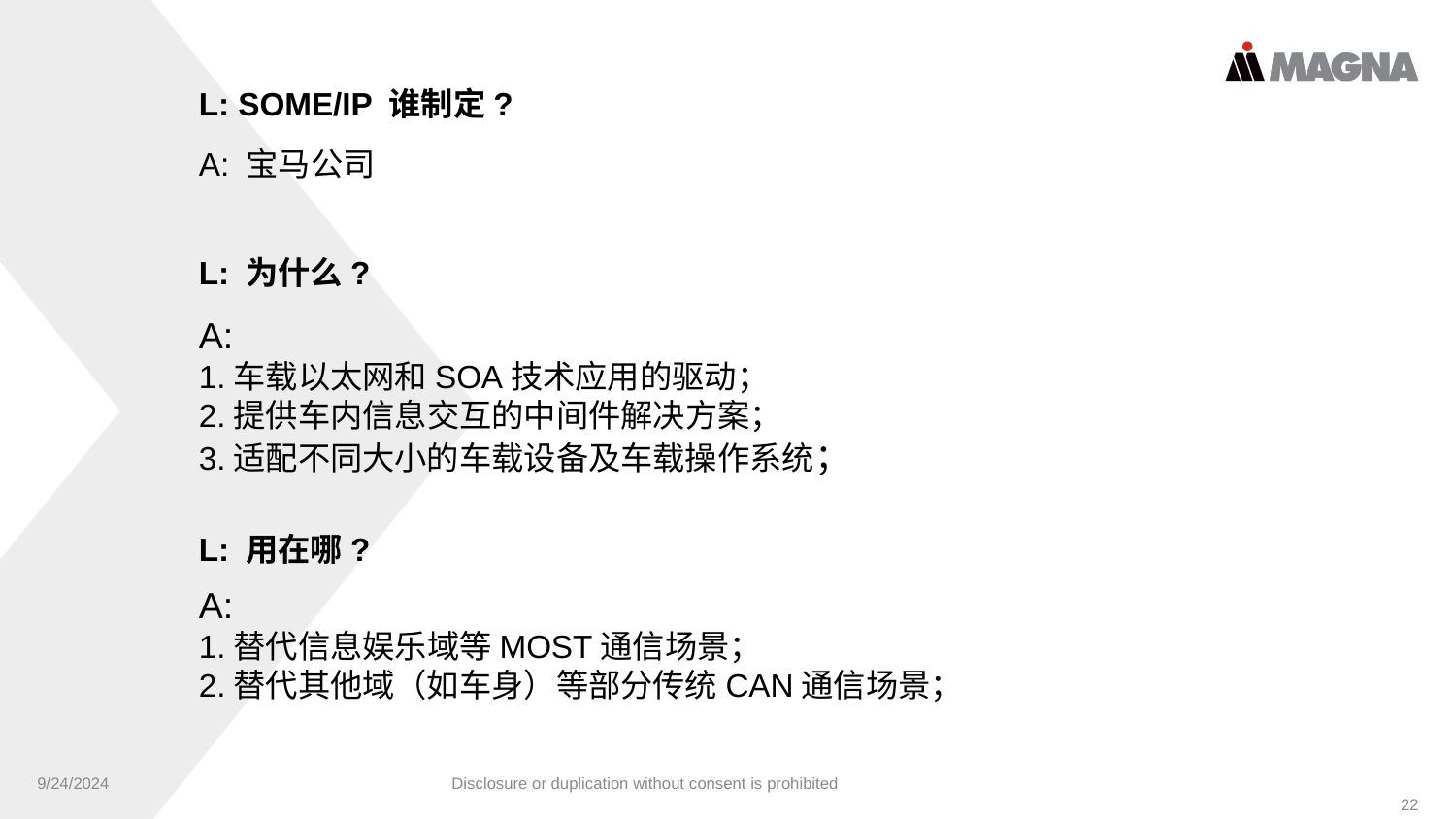

L: SOME/IP 谁制定?
A: 宝马公司
L: 为什么?
A:
1.车载以太网和SOA技术应用的驱动；
2.提供车内信息交互的中间件解决方案；
3.适配不同大小的车载设备及车载操作系统；
L: 用在哪?
A:
1.替代信息娱乐域等MOST通信场景；
2.替代其他域（如车身）等部分传统CAN通信场景；
9/24/2024
Disclosure or duplication without consent is prohibited
22